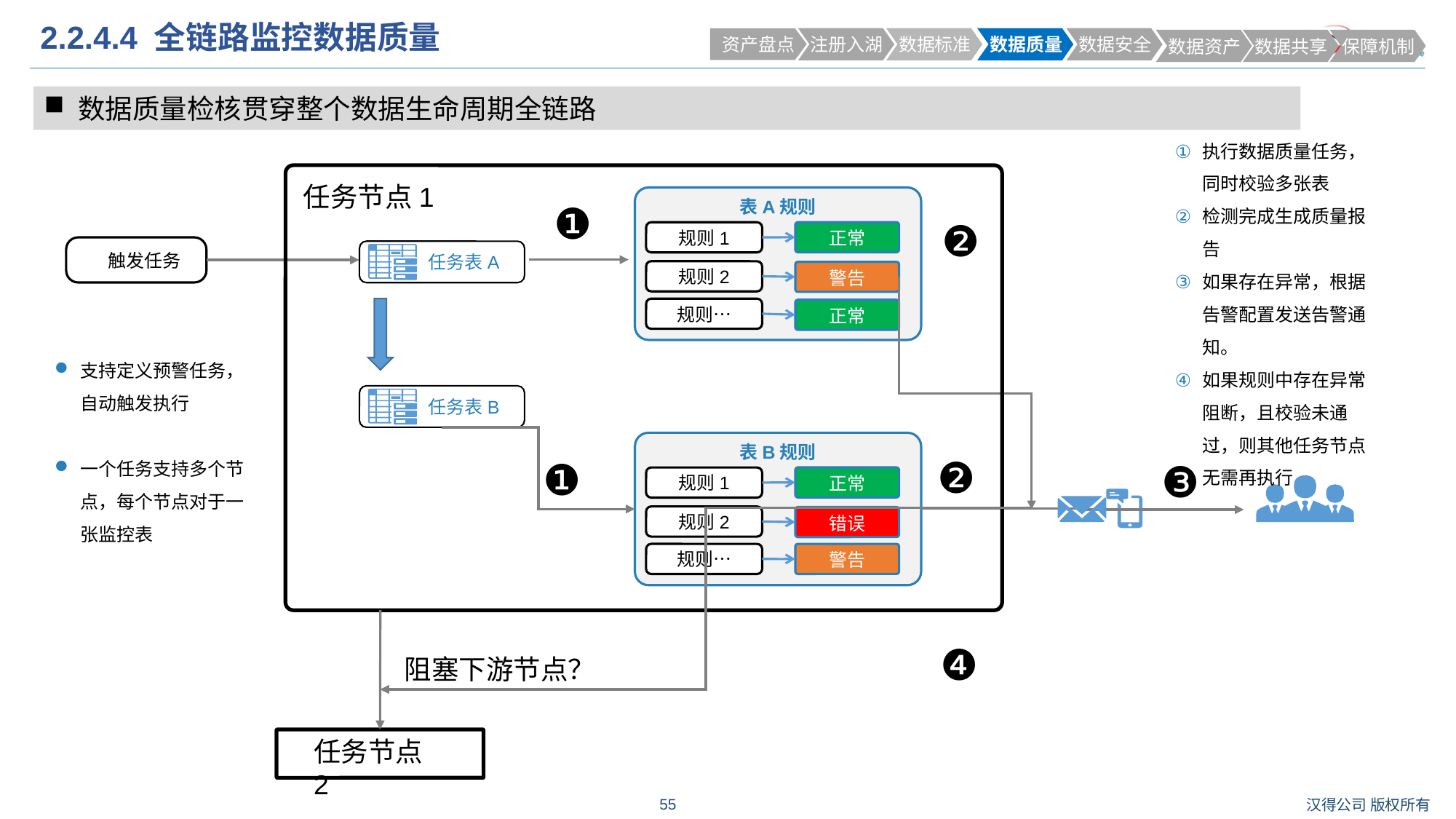

# 2.2.4.4 全链路监控数据质量
  资产盘点
  注册入湖
  数据标准
  数据质量
  数据安全
  数据资产
  数据共享
  保障机制

数据标准
数据质量
数据安全
数据地图
数据资产
数据质量检核贯穿整个数据生命周期全链路
执行数据质量任务，同时校验多张表
检测完成生成质量报告
如果存在异常，根据告警配置发送告警通知。
如果规则中存在异常阻断，且校验未通过，则其他任务节点无需再执行

表A规则
正常
规则1
规则2
警告
规则…
正常
触发任务
          任务表A

          任务表B

表B规则
正常
规则1
规则2
错误
规则…
警告

支持定义预警任务，自动触发执行

一个任务支持多个节点，每个节点对于一张监控表
任务节点1
❶
❷
❷
❶
❸
❹
阻塞下游节点？

任务节点2